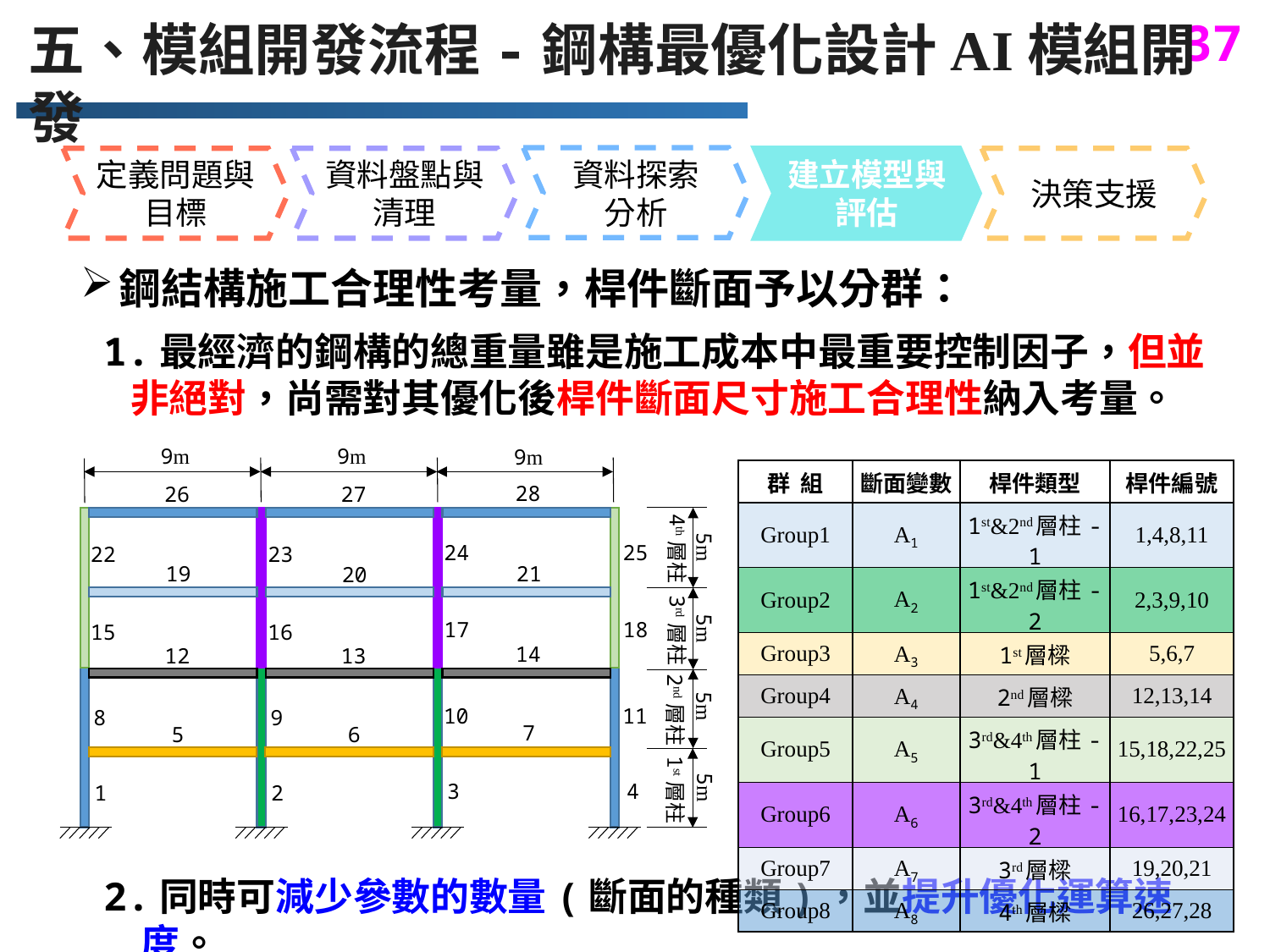

五、模組開發流程-鋼構最優化設計AI模組開發

資料探索
分析
定義問題與目標
資料盤點與清理
建立模型與評估
決策支援
鋼結構施工合理性考量，桿件斷面予以分群：
1.最經濟的鋼構的總重量雖是施工成本中最重要控制因子，但並
  非絕對，尚需對其優化後桿件斷面尺寸施工合理性納入考量。
9m
9m
9m
28
26
27

5m
5m
5m
5m

4th層柱
24
25
22
23
19
21
20

17
18
3rd層柱
15
16
14
12
13

2nd層柱
10
11
8
9
7
5
6

1st層柱
3
4
1
2
| 群 組 | 斷面變數 | 桿件類型 | 桿件編號 |
| --- | --- | --- | --- |
| Group1 | A1 | 1st&2nd層柱-1 | 1,4,8,11 |
| Group2 | A2 | 1st&2nd層柱-2 | 2,3,9,10 |
| Group3 | A3 | 1st層樑 | 5,6,7 |
| Group4 | A4 | 2nd層樑 | 12,13,14 |
| Group5 | A5 | 3rd&4th層柱-1 | 15,18,22,25 |
| Group6 | A6 | 3rd&4th層柱-2 | 16,17,23,24 |
| Group7 | A7 | 3rd層樑 | 19,20,21 |
| Group8 | A8 | 4th層樑 | 26,27,28 |
2.同時可減少參數的數量(斷面的種類)，並提升優化運算速度。